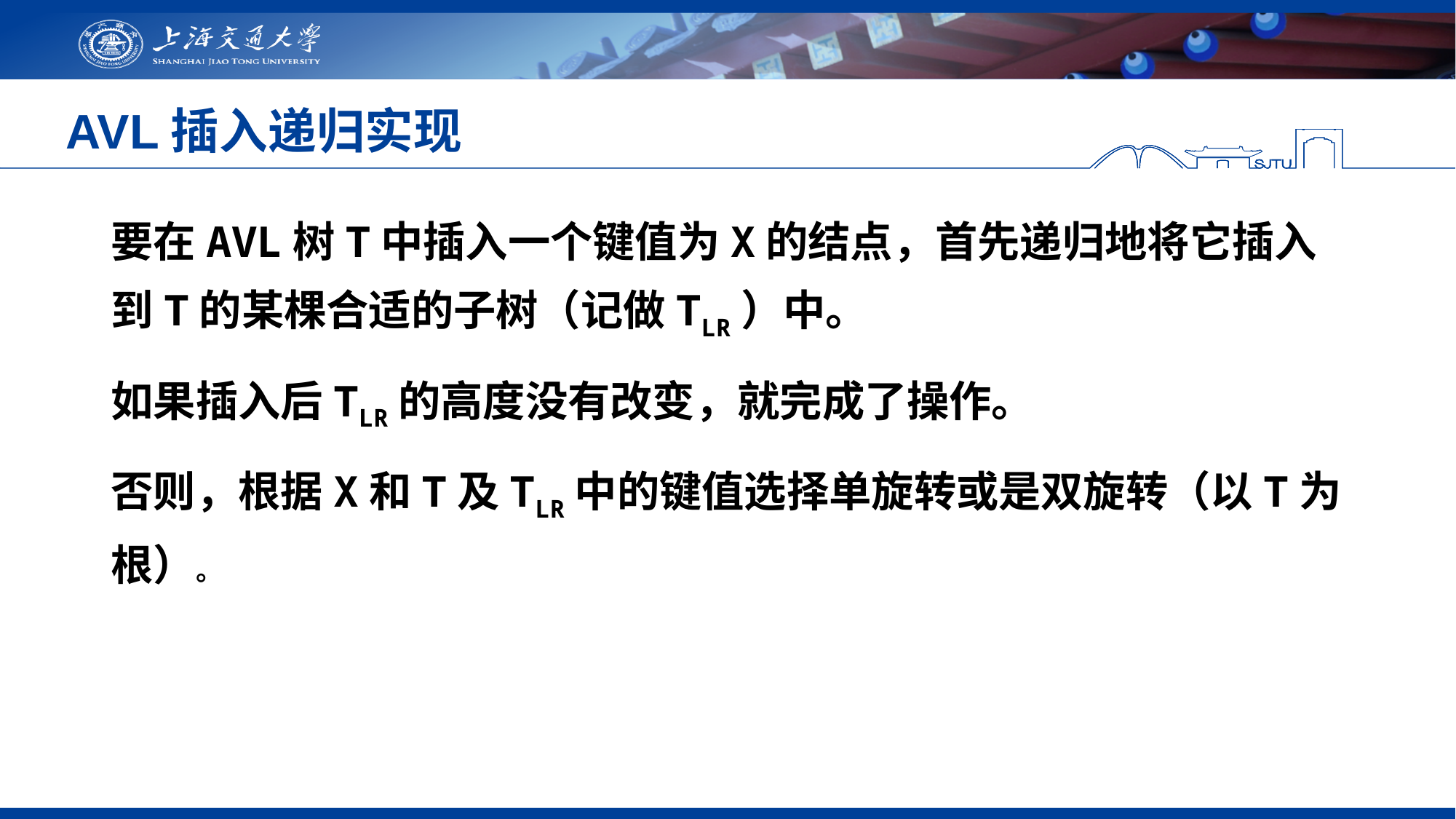

# AVL插入递归实现
要在AVL树T中插入一个键值为X的结点，首先递归地将它插入到T的某棵合适的子树（记做TLR）中。
如果插入后TLR的高度没有改变，就完成了操作。
否则，根据X和T及TLR中的键值选择单旋转或是双旋转（以T为根）。